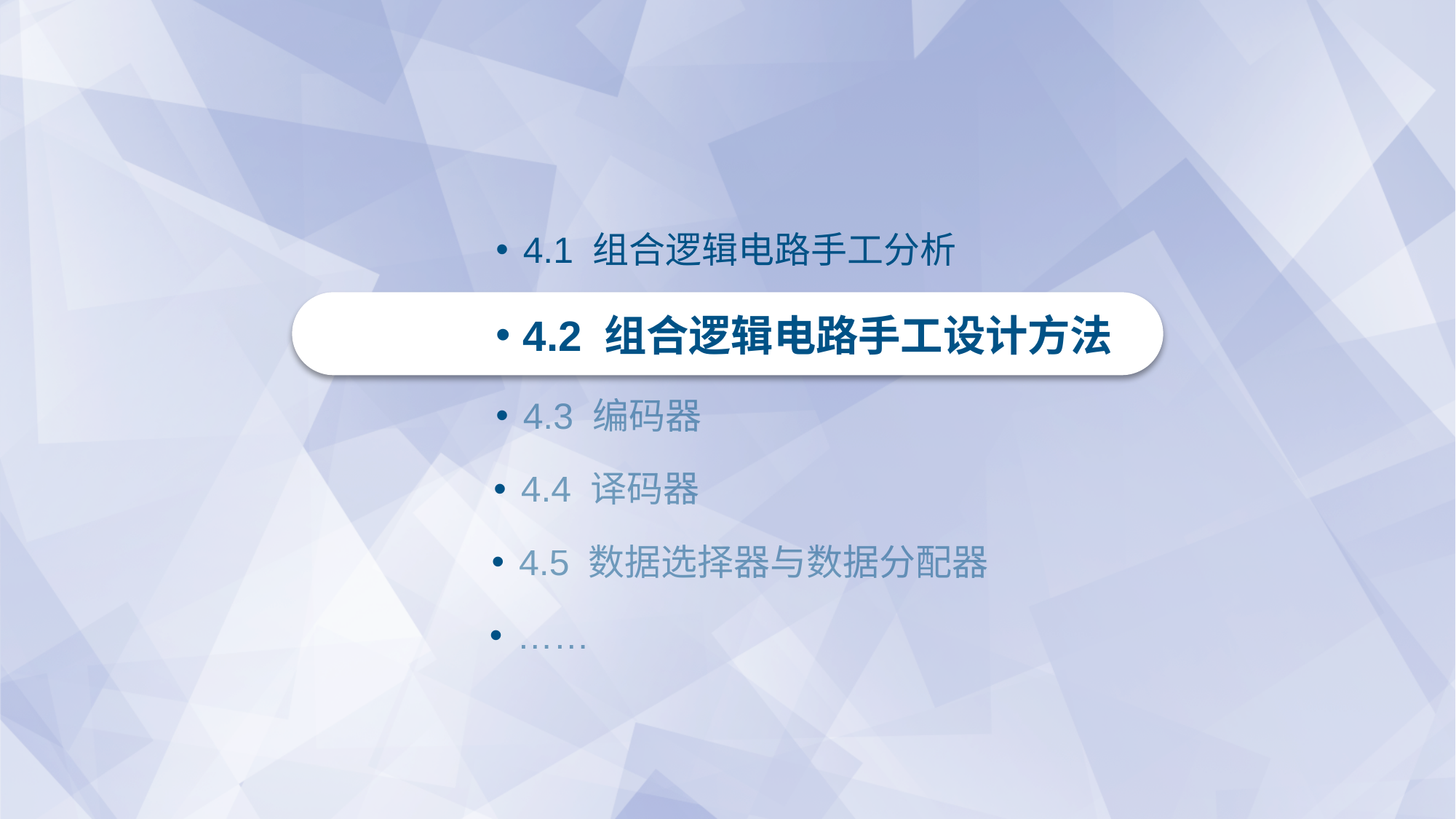

4.1 组合逻辑电路手工分析

4.2 组合逻辑电路手工设计方法

4.3 编码器
4.4 译码器
4.5 数据选择器与数据分配器
……